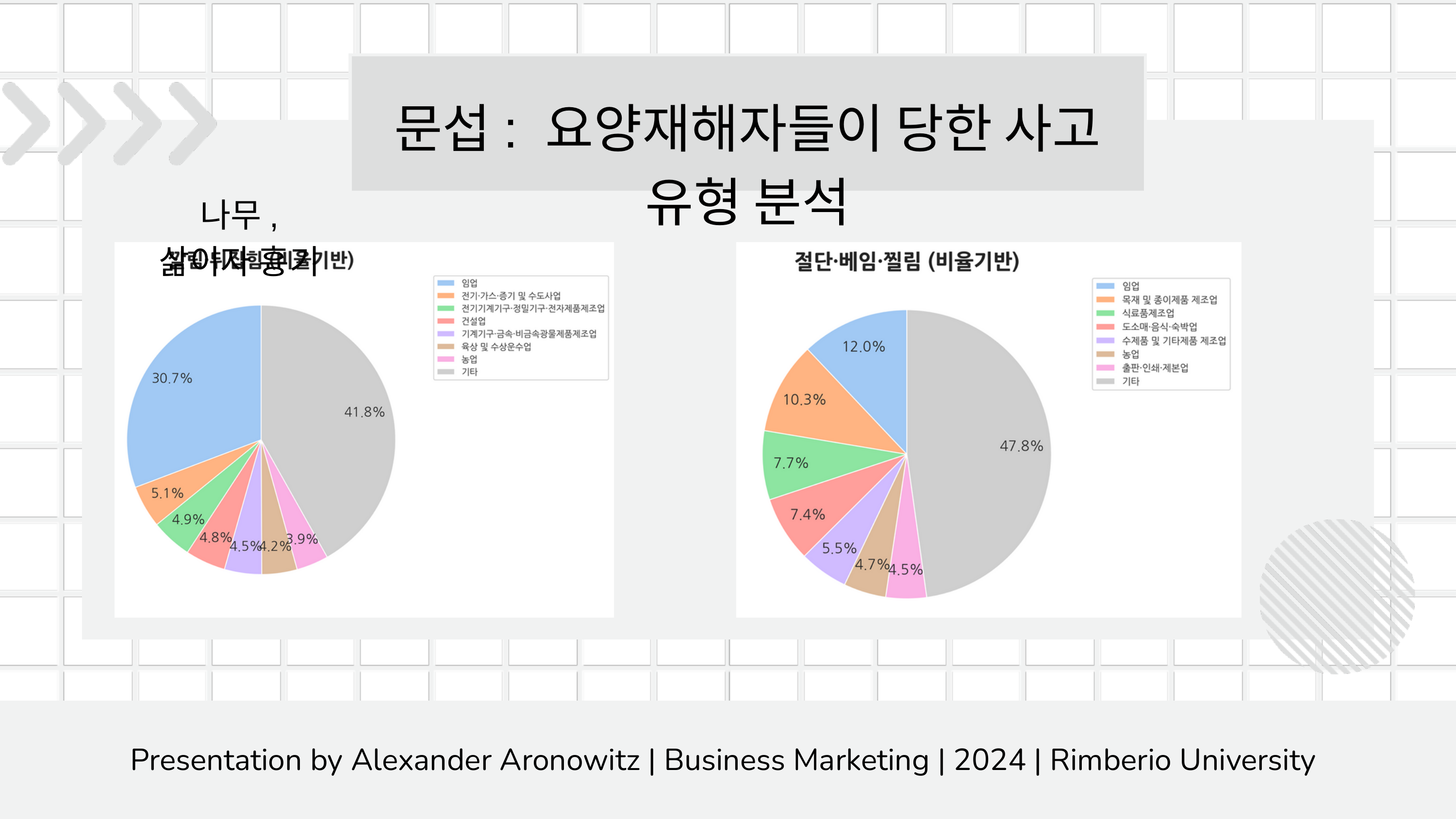

문섭: 요양재해자들이 당한 사고 유형 분석

나무, 삶이자 흉기

Presentation by Alexander Aronowitz | Business Marketing | 2024 | Rimberio University